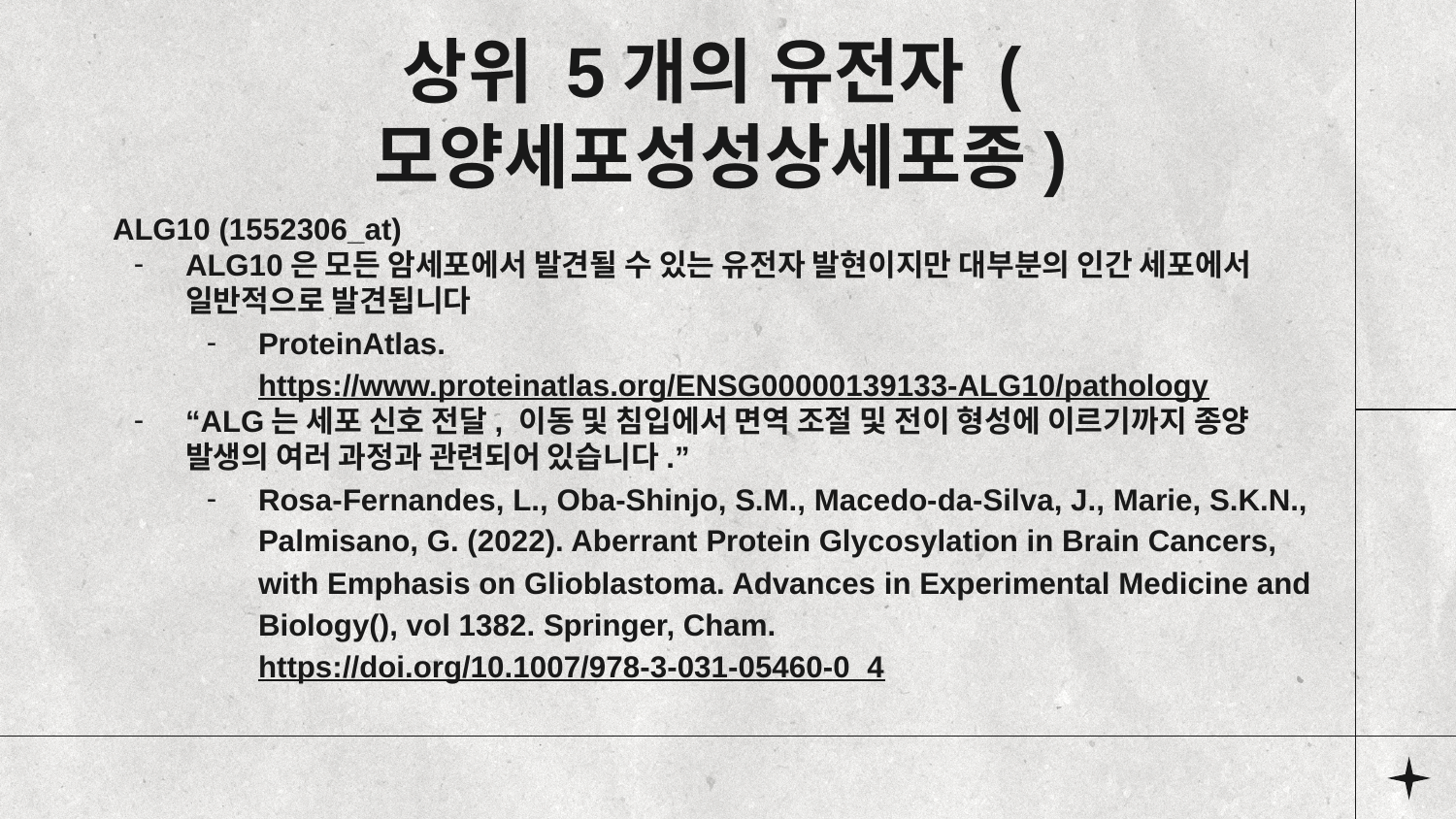

# 상위 5개의 유전자 (모양세포성성상세포종)
ALG10 (1552306_at)
ALG10은 모든 암세포에서 발견될 수 있는 유전자 발현이지만 대부분의 인간 세포에서 일반적으로 발견됩니다
ProteinAtlas. https://www.proteinatlas.org/ENSG00000139133-ALG10/pathology
“ALG는 세포 신호 전달, 이동 및 침입에서 면역 조절 및 전이 형성에 이르기까지 종양 발생의 여러 과정과 관련되어 있습니다.”
Rosa-Fernandes, L., Oba-Shinjo, S.M., Macedo-da-Silva, J., Marie, S.K.N., Palmisano, G. (2022). Aberrant Protein Glycosylation in Brain Cancers, with Emphasis on Glioblastoma. Advances in Experimental Medicine and Biology(), vol 1382. Springer, Cham. https://doi.org/10.1007/978-3-031-05460-0_4